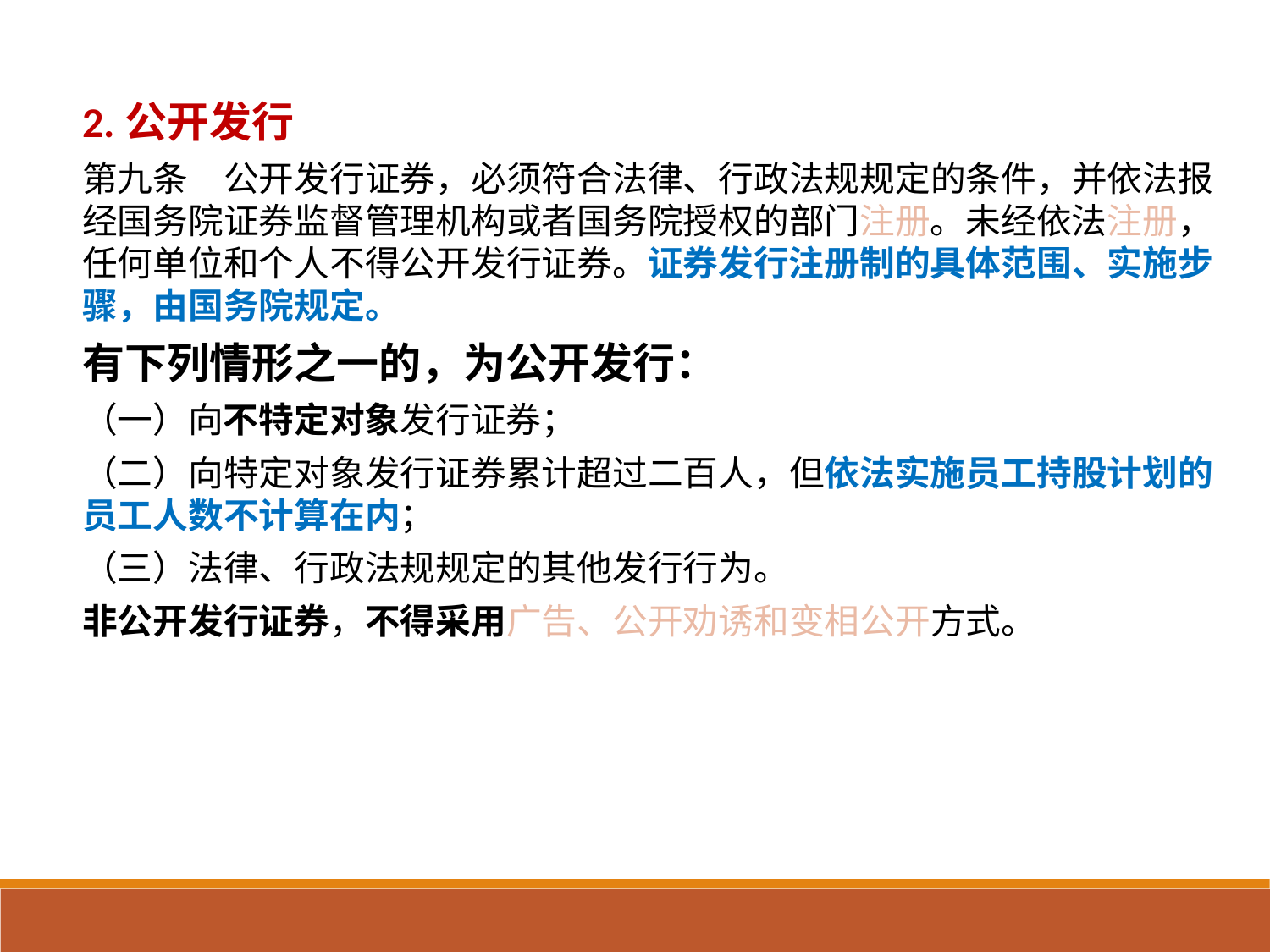

2.公开发行
第九条　公开发行证券，必须符合法律、行政法规规定的条件，并依法报经国务院证券监督管理机构或者国务院授权的部门注册。未经依法注册，任何单位和个人不得公开发行证券。证券发行注册制的具体范围、实施步骤，由国务院规定。
有下列情形之一的，为公开发行：
（一）向不特定对象发行证券；
（二）向特定对象发行证券累计超过二百人，但依法实施员工持股计划的员工人数不计算在内；
（三）法律、行政法规规定的其他发行行为。
非公开发行证券，不得采用广告、公开劝诱和变相公开方式。